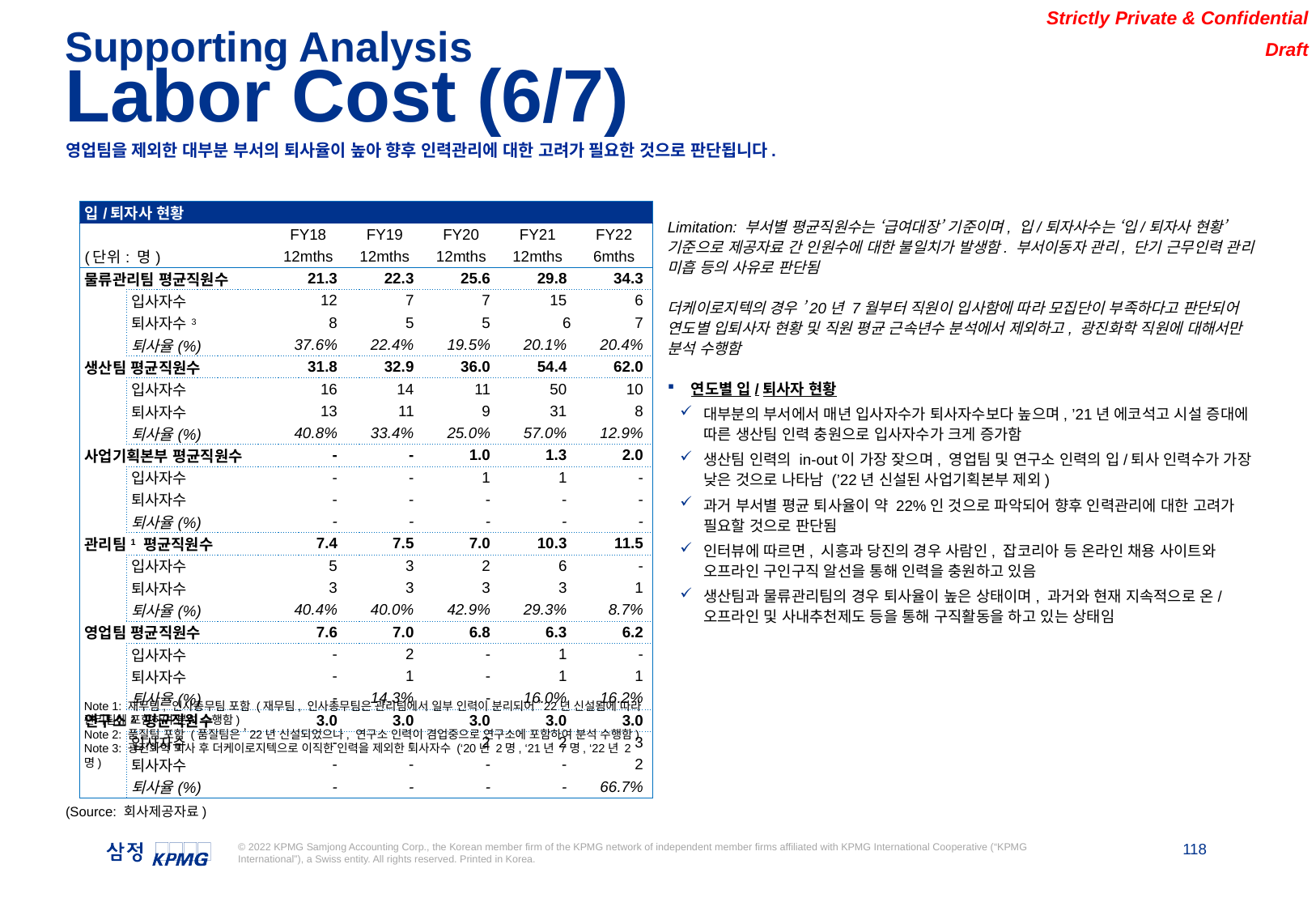

Supporting Analysis
Labor Cost (6/7)
영업팀을 제외한 대부분 부서의 퇴사율이 높아 향후 인력관리에 대한 고려가 필요한 것으로 판단됩니다.
| 입/퇴자사 현황 |  |  |  |  |  |  |
| --- | --- | --- | --- | --- | --- | --- |
|  |  | FY18 | FY19 | FY20 | FY21 | FY22 |
| (단위: 명) |  | 12mths | 12mths | 12mths | 12mths | 6mths |
| 물류관리팀 평균직원수 |  | 21.3 | 22.3 | 25.6 | 29.8 | 34.3 |
|  | 입사자수 | 12 | 7 | 7 | 15 | 6 |
|  | 퇴사자수3 | 8 | 5 | 5 | 6 | 7 |
|  | 퇴사율(%) | 37.6% | 22.4% | 19.5% | 20.1% | 20.4% |
| 생산팀 평균직원수 |  | 31.8 | 32.9 | 36.0 | 54.4 | 62.0 |
|  | 입사자수 | 16 | 14 | 11 | 50 | 10 |
|  | 퇴사자수 | 13 | 11 | 9 | 31 | 8 |
|  | 퇴사율(%) | 40.8% | 33.4% | 25.0% | 57.0% | 12.9% |
| 사업기획본부 평균직원수 |  | - | - | 1.0 | 1.3 | 2.0 |
|  | 입사자수 | - | - | 1 | 1 | - |
|  | 퇴사자수 | - | - | - | - | - |
|  | 퇴사율(%) | - | - | - | - | - |
| 관리팀1 평균직원수 |  | 7.4 | 7.5 | 7.0 | 10.3 | 11.5 |
|  | 입사자수 | 5 | 3 | 2 | 6 | - |
|  | 퇴사자수 | 3 | 3 | 3 | 3 | 1 |
|  | 퇴사율(%) | 40.4% | 40.0% | 42.9% | 29.3% | 8.7% |
| 영업팀 평균직원수 |  | 7.6 | 7.0 | 6.8 | 6.3 | 6.2 |
|  | 입사자수 | - | 2 | - | 1 | - |
|  | 퇴사자수 | - | 1 | - | 1 | 1 |
|  | 퇴사율(%) | - | 14.3% | - | 16.0% | 16.2% |
| 연구소2 평균직원수 |  | 3.0 | 3.0 | 3.0 | 3.0 | 3.0 |
|  | 입사자수 | - | - | 2 | 2 | 3 |
|  | 퇴사자수 | - | - | - | - | 2 |
|  | 퇴사율(%) | - | - | - | - | 66.7% |
Limitation: 부서별 평균직원수는 ‘급여대장’ 기준이며, 입/퇴자사수는 ‘입/퇴자사 현황’ 기준으로 제공자료 간 인원수에 대한 불일치가 발생함. 부서이동자 관리, 단기 근무인력 관리 미흡 등의 사유로 판단됨

더케이로지텍의 경우 ’20년 7월부터 직원이 입사함에 따라 모집단이 부족하다고 판단되어 연도별 입퇴사자 현황 및 직원 평균 근속년수 분석에서 제외하고, 광진화학 직원에 대해서만 분석 수행함

연도별 입/퇴사자 현황
대부분의 부서에서 매년 입사자수가 퇴사자수보다 높으며, ’21년 에코석고 시설 증대에 따른 생산팀 인력 충원으로 입사자수가 크게 증가함
생산팀 인력의 in-out이 가장 잦으며, 영업팀 및 연구소 인력의 입/퇴사 인력수가 가장 낮은 것으로 나타남 (’22년 신설된 사업기획본부 제외)
과거 부서별 평균 퇴사율이 약 22%인 것으로 파악되어 향후 인력관리에 대한 고려가 필요할 것으로 판단됨
인터뷰에 따르면, 시흥과 당진의 경우 사람인, 잡코리아 등 온라인 채용 사이트와 오프라인 구인구직 알선을 통해 인력을 충원하고 있음
생산팀과 물류관리팀의 경우 퇴사율이 높은 상태이며, 과거와 현재 지속적으로 온/오프라인 및 사내추천제도 등을 통해 구직활동을 하고 있는 상태임

Note 1: 재무팀, 인사총무팀 포함 (재무팀, 인사총무팀은 관리팀에서 일부 인력이 분리되어 ’22년 신설됨에 따라 관리팀에 포함하여 분석 수행함)
Note 2: 품질팀 포함 (품질팀은 ’22년 신설되었으나, 연구소 인력이 겸업중으로 연구소에 포함하여 분석 수행함)
Note 3: 광진화학 퇴사 후 더케이로지텍으로 이직한 인력을 제외한 퇴사자수 (‘20년 2명, ‘21년 7명, ‘22년 2명)
(Source: 회사제공자료)